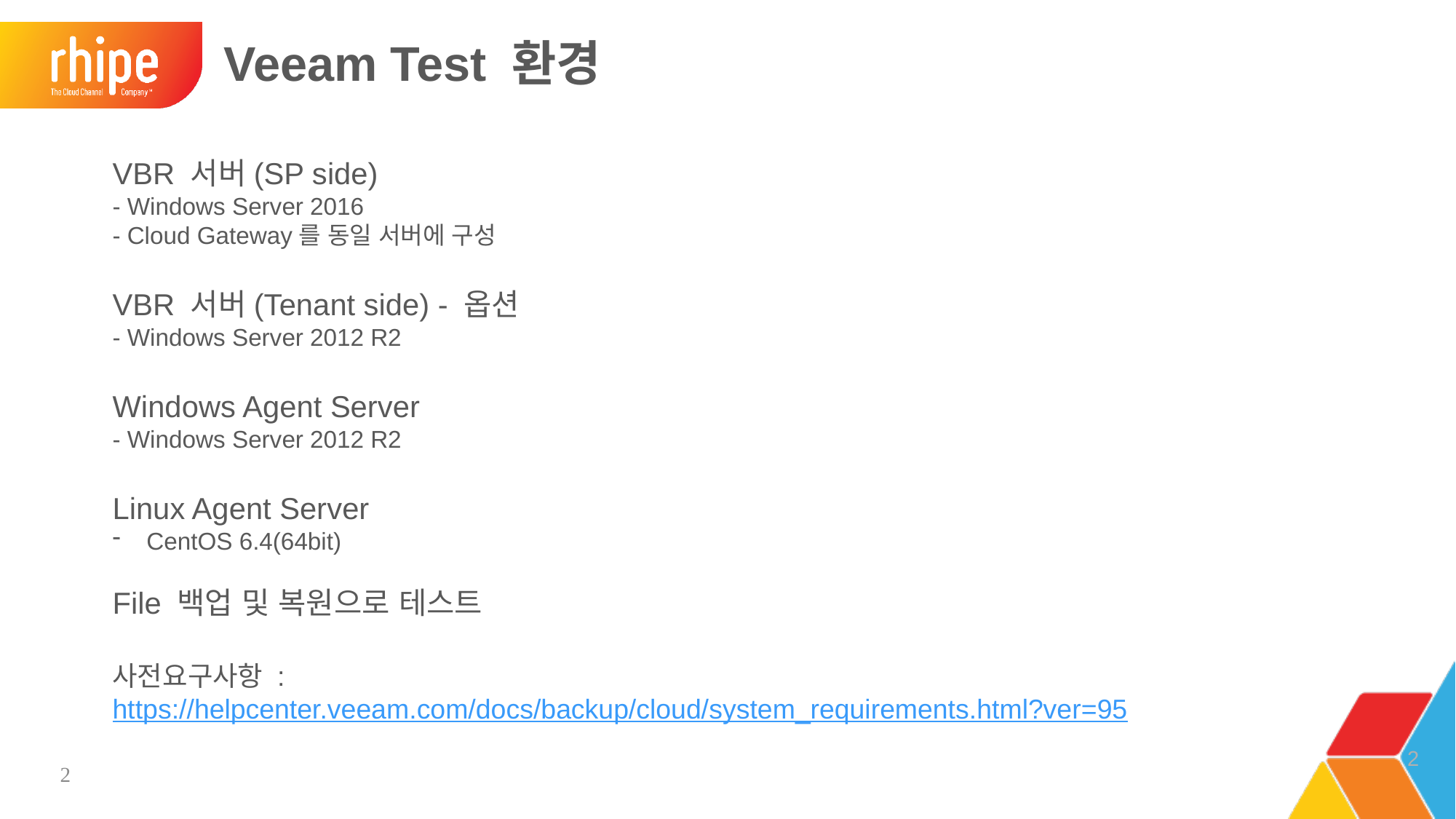

# Veeam Test 환경
VBR 서버(SP side)
- Windows Server 2016
- Cloud Gateway를 동일 서버에 구성

VBR 서버(Tenant side) - 옵션
- Windows Server 2012 R2

Windows Agent Server
- Windows Server 2012 R2

Linux Agent Server
CentOS 6.4(64bit)

File 백업 및 복원으로 테스트
사전요구사항 :
https://helpcenter.veeam.com/docs/backup/cloud/system_requirements.html?ver=95
2
2